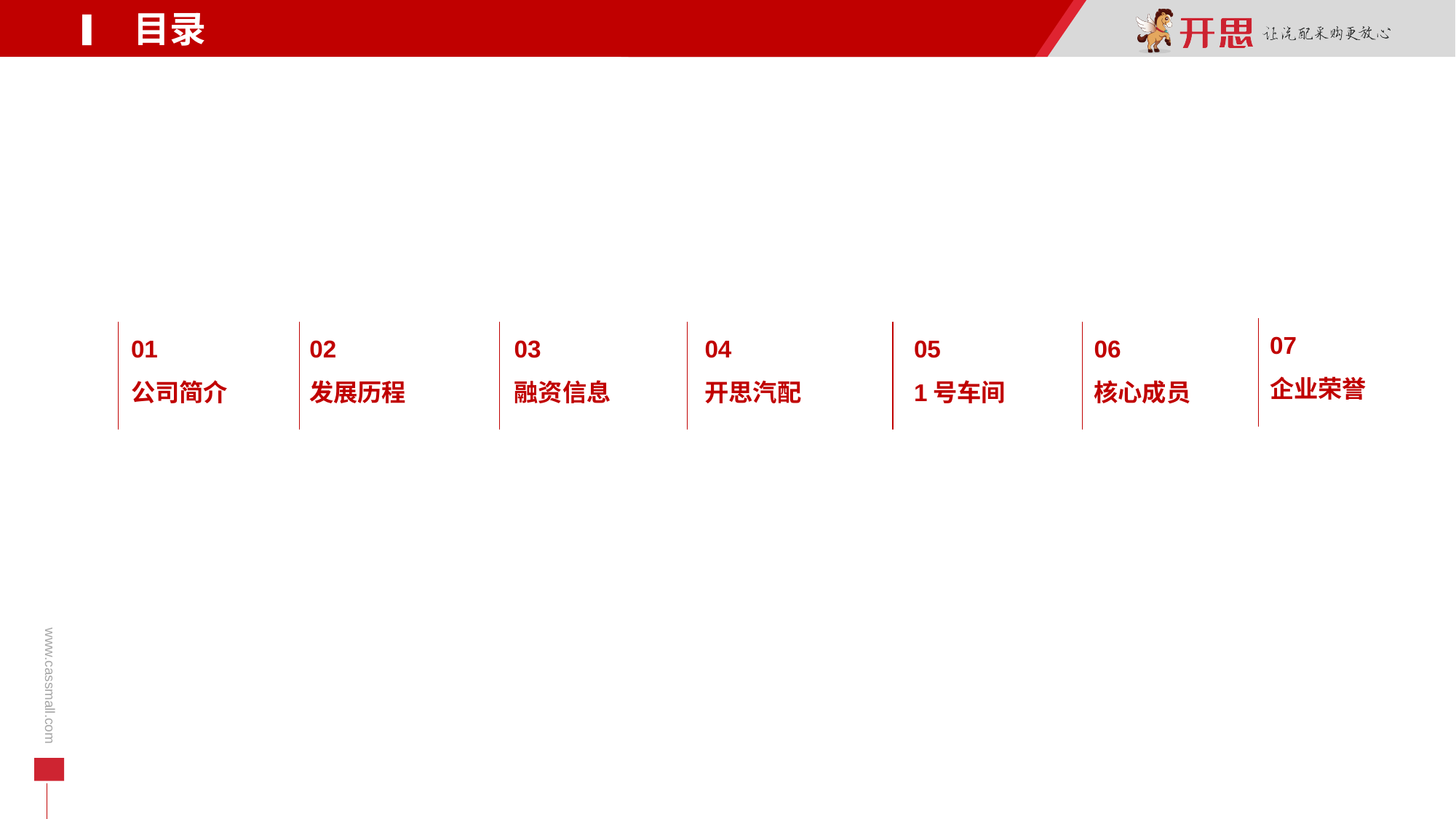

目录

07
企业荣誉
01
公司简介
02
发展历程
03
融资信息
04
开思汽配
05
1号车间
06
核心成员